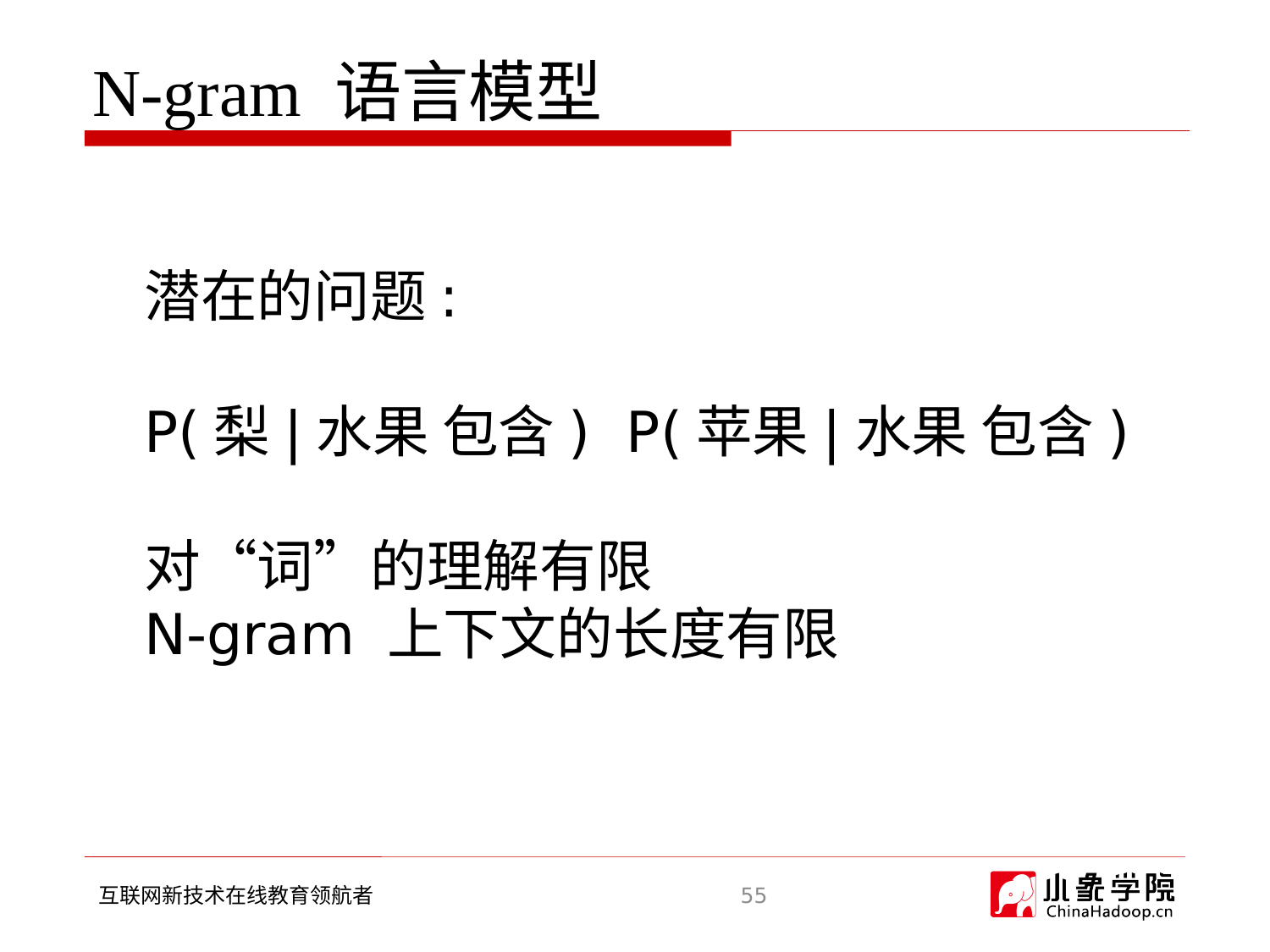

# N-gram 语言模型
潜在的问题:

P(梨|水果 包含)  P(苹果|水果 包含)

对“词”的理解有限
N-gram 上下文的长度有限
55